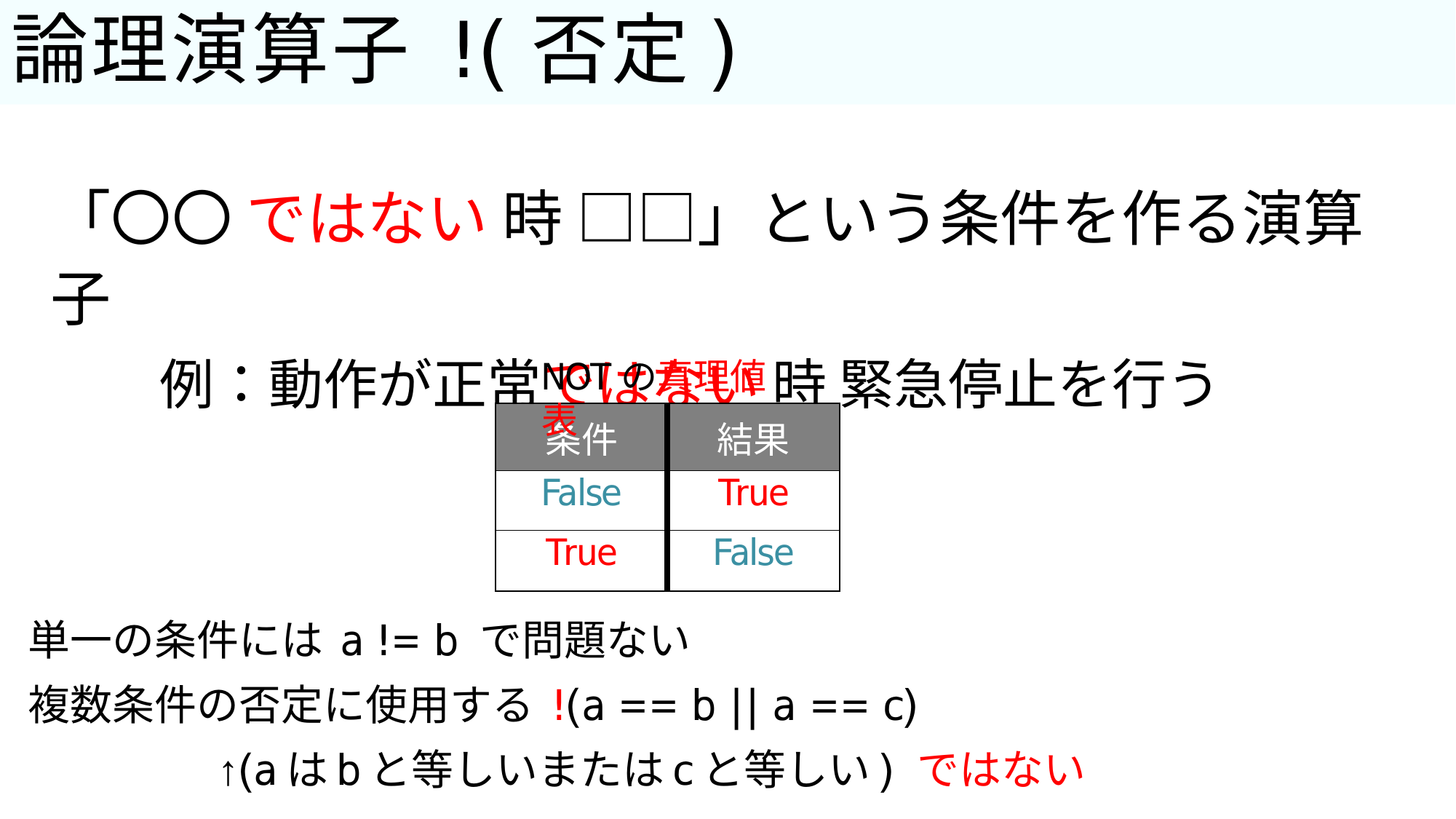

103
# 論理演算子 !(否定)
「〇〇 ではない 時 □□」という条件を作る演算子
	例：動作が正常ではない 時 緊急停止を行う

NOTの真理値表
| 条件 | 結果 |
| --- | --- |
| False | True |
| True | False |
単一の条件には a != b で問題ない
複数条件の否定に使用する !(a == b || a == c)
				 	↑(aはbと等しいまたはcと等しい) ではない